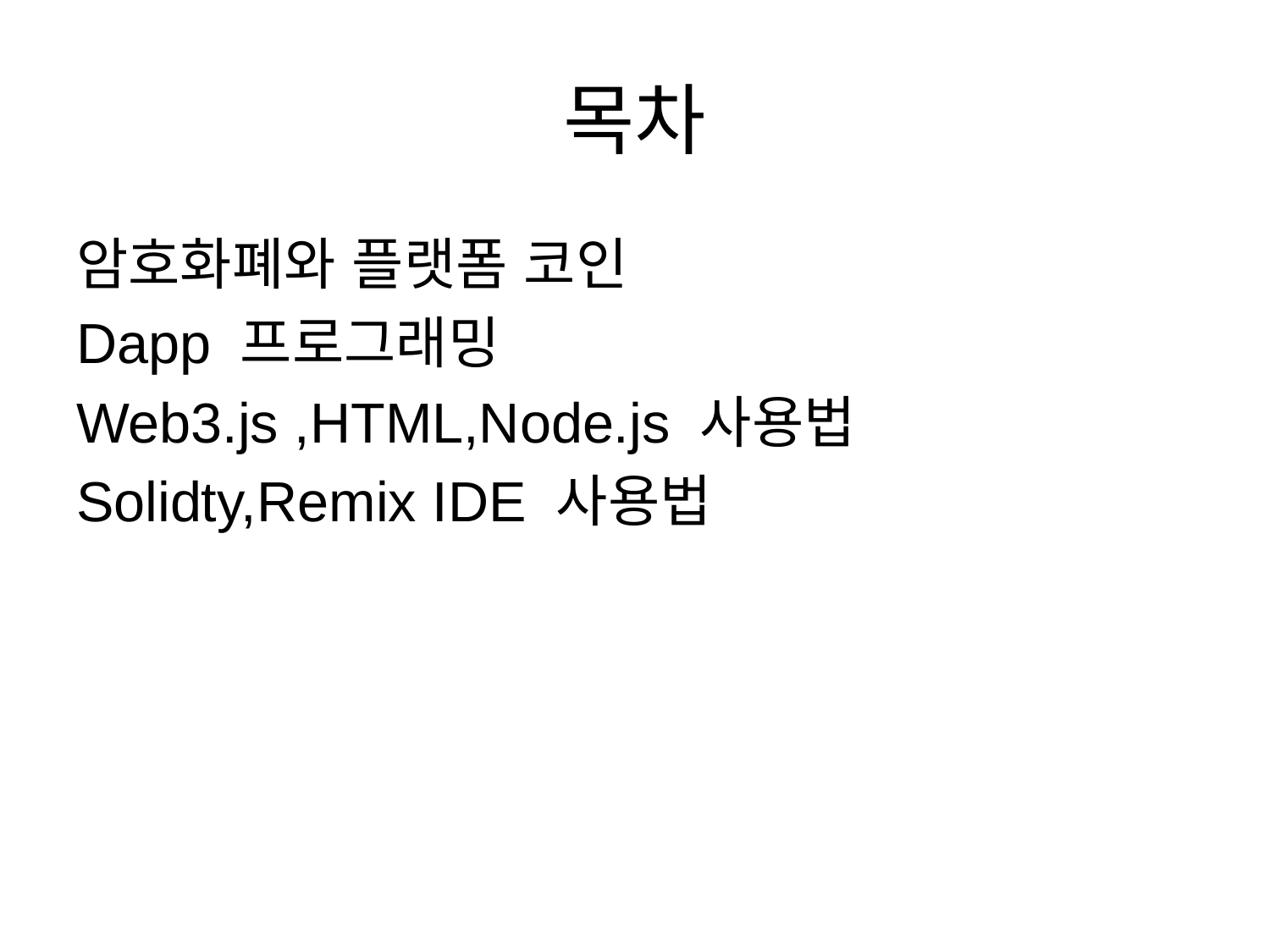

# 목차
암호화폐와 플랫폼 코인
Dapp 프로그래밍
Web3.js ,HTML,Node.js 사용법
Solidty,Remix IDE 사용법